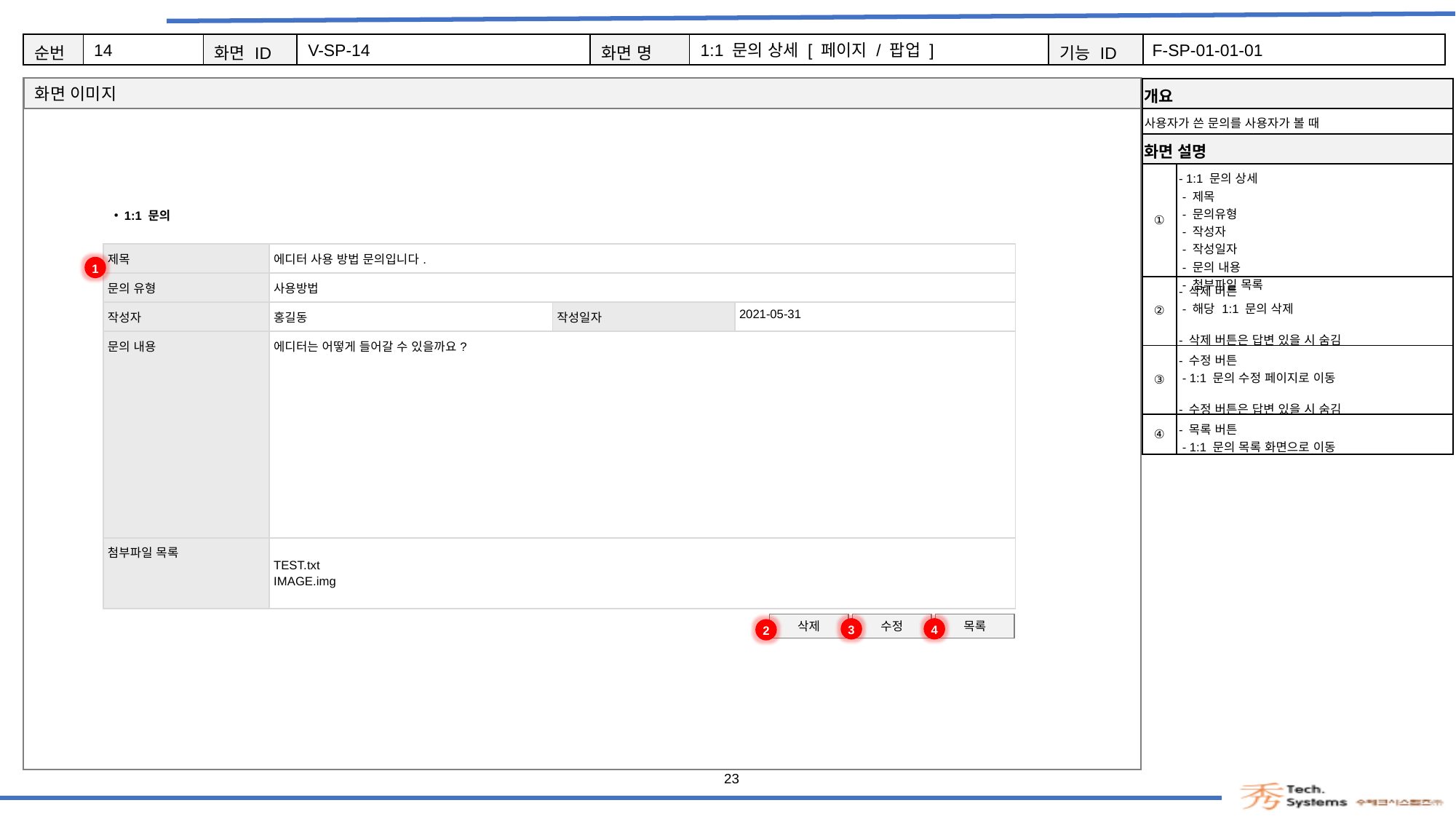

14
V-SP-14
1:1 문의 상세 [ 페이지 / 팝업 ]
F-SP-01-01-01
| 개요 |  |
| --- | --- |
| 사용자가 쓴 문의를 사용자가 볼 때 |  |
| 화면 설명 | Description |
| ① | - 1:1 문의 상세 - 제목 - 문의유형 - 작성자 - 작성일자 - 문의 내용 - 첨부파일 목록 |
| ② | - 삭제 버튼 - 해당 1:1 문의 삭제 - 삭제 버튼은 답변 있을 시 숨김 |
| ③ | - 수정 버튼 - 1:1 문의 수정 페이지로 이동 - 수정 버튼은 답변 있을 시 숨김 |
| ④ | - 목록 버튼 - 1:1 문의 목록 화면으로 이동 |
1:1 문의
| 제목 | 에디터 사용 방법 문의입니다. |  |  |
| --- | --- | --- | --- |
| 문의 유형 | 사용방법 |  |  |
| 작성자 | 홍길동 | 작성일자 | 2021-05-31 |
| 문의 내용 | 에디터는 어떻게 들어갈 수 있을까요? |  |  |
| 첨부파일 목록 | TEST.txt IMAGE.img |  |  |
1

삭제
수정
목록
3

4

2